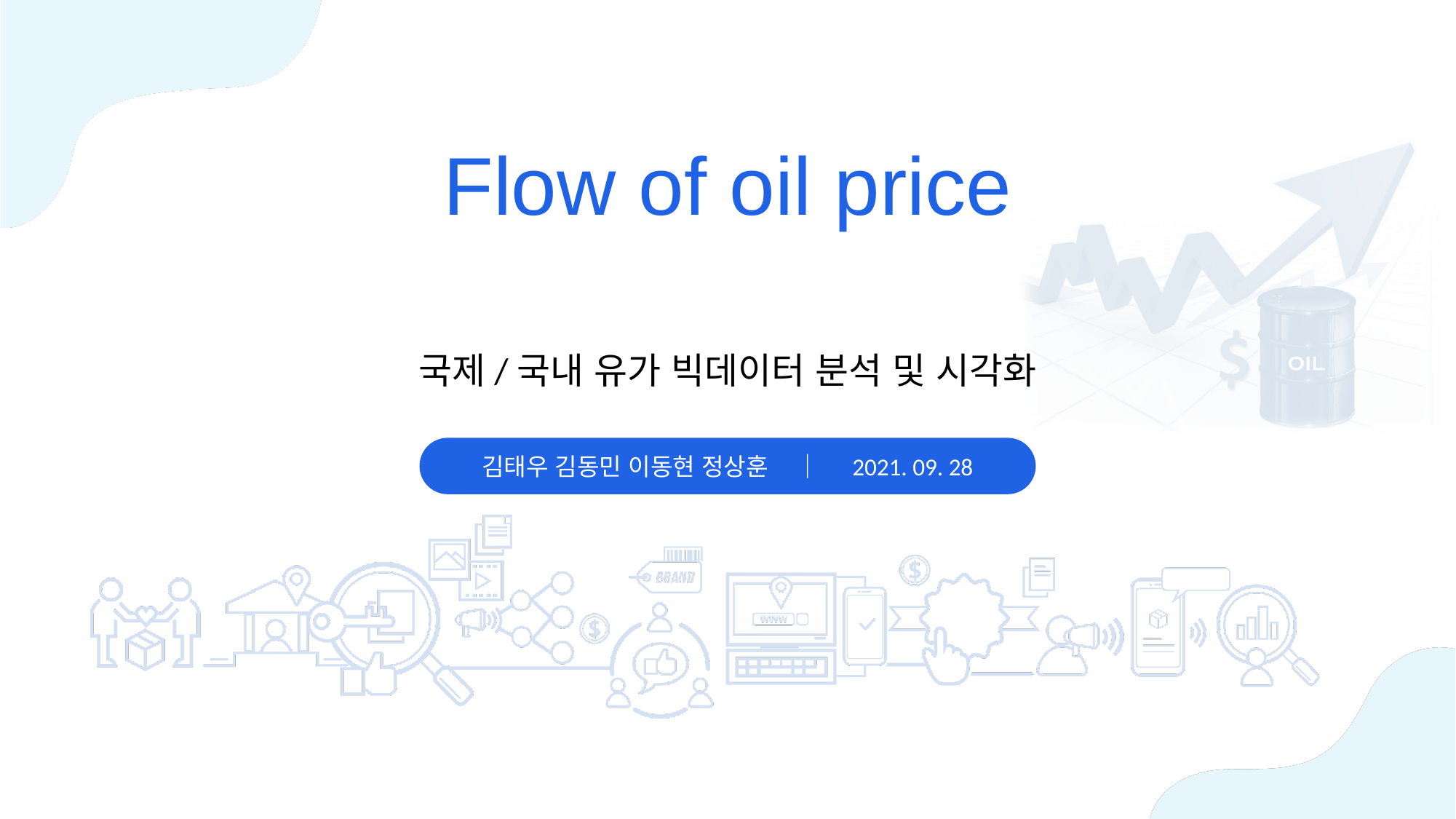

Flow of oil price
국제/국내 유가 빅데이터 분석 및 시각화
김태우 김동민 이동현 정상훈    ｜    2021. 09. 28